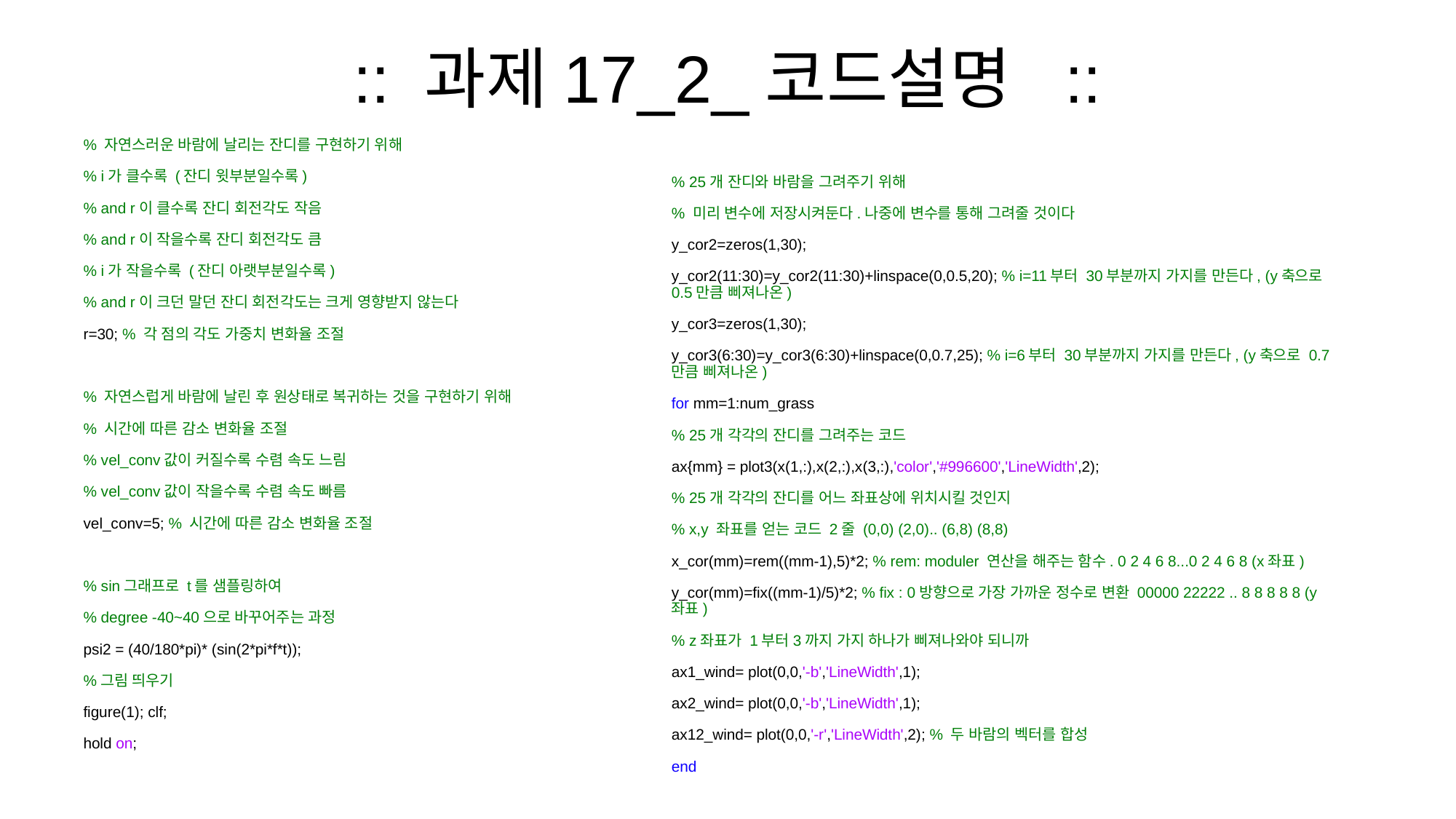

# :: 과제17_2_코드설명  ::
% 자연스러운 바람에 날리는 잔디를 구현하기 위해
% i가 클수록 (잔디 윗부분일수록)
% and r이 클수록 잔디 회전각도 작음
% and r이 작을수록 잔디 회전각도 큼
% i가 작을수록 (잔디 아랫부분일수록)
% and r이 크던 말던 잔디 회전각도는 크게 영향받지 않는다
r=30; % 각 점의 각도 가중치 변화율 조절

% 자연스럽게 바람에 날린 후 원상태로 복귀하는 것을 구현하기 위해
% 시간에 따른 감소 변화율 조절
% vel_conv값이 커질수록 수렴 속도 느림
% vel_conv값이 작을수록 수렴 속도 빠름
vel_conv=5; % 시간에 따른 감소 변화율 조절

% sin그래프로 t를 샘플링하여
% degree -40~40으로 바꾸어주는 과정
psi2 = (40/180*pi)* (sin(2*pi*f*t));
%그림 띄우기
figure(1); clf;
hold on;
% 25개 잔디와 바람을 그려주기 위해
% 미리 변수에 저장시켜둔다.나중에 변수를 통해 그려줄 것이다
y_cor2=zeros(1,30);
y_cor2(11:30)=y_cor2(11:30)+linspace(0,0.5,20); % i=11부터 30부분까지 가지를 만든다, (y축으로 0.5만큼 삐져나온)
y_cor3=zeros(1,30);
y_cor3(6:30)=y_cor3(6:30)+linspace(0,0.7,25); % i=6부터 30부분까지 가지를 만든다, (y축으로 0.7만큼 삐져나온)
for mm=1:num_grass
% 25개 각각의 잔디를 그려주는 코드
ax{mm} = plot3(x(1,:),x(2,:),x(3,:),'color','#996600','LineWidth',2);
% 25개 각각의 잔디를 어느 좌표상에 위치시킬 것인지
% x,y 좌표를 얻는 코드 2줄 (0,0) (2,0).. (6,8) (8,8)
x_cor(mm)=rem((mm-1),5)*2; % rem: moduler 연산을 해주는 함수. 0 2 4 6 8...0 2 4 6 8 (x좌표)
y_cor(mm)=fix((mm-1)/5)*2; % fix : 0방향으로 가장 가까운 정수로 변환 00000 22222 .. 8 8 8 8 8 (y좌표)
% z좌표가 1부터3까지 가지 하나가 삐져나와야 되니까
ax1_wind= plot(0,0,'-b','LineWidth',1);
ax2_wind= plot(0,0,'-b','LineWidth',1);
ax12_wind= plot(0,0,'-r','LineWidth',2); % 두 바람의 벡터를 합성
end